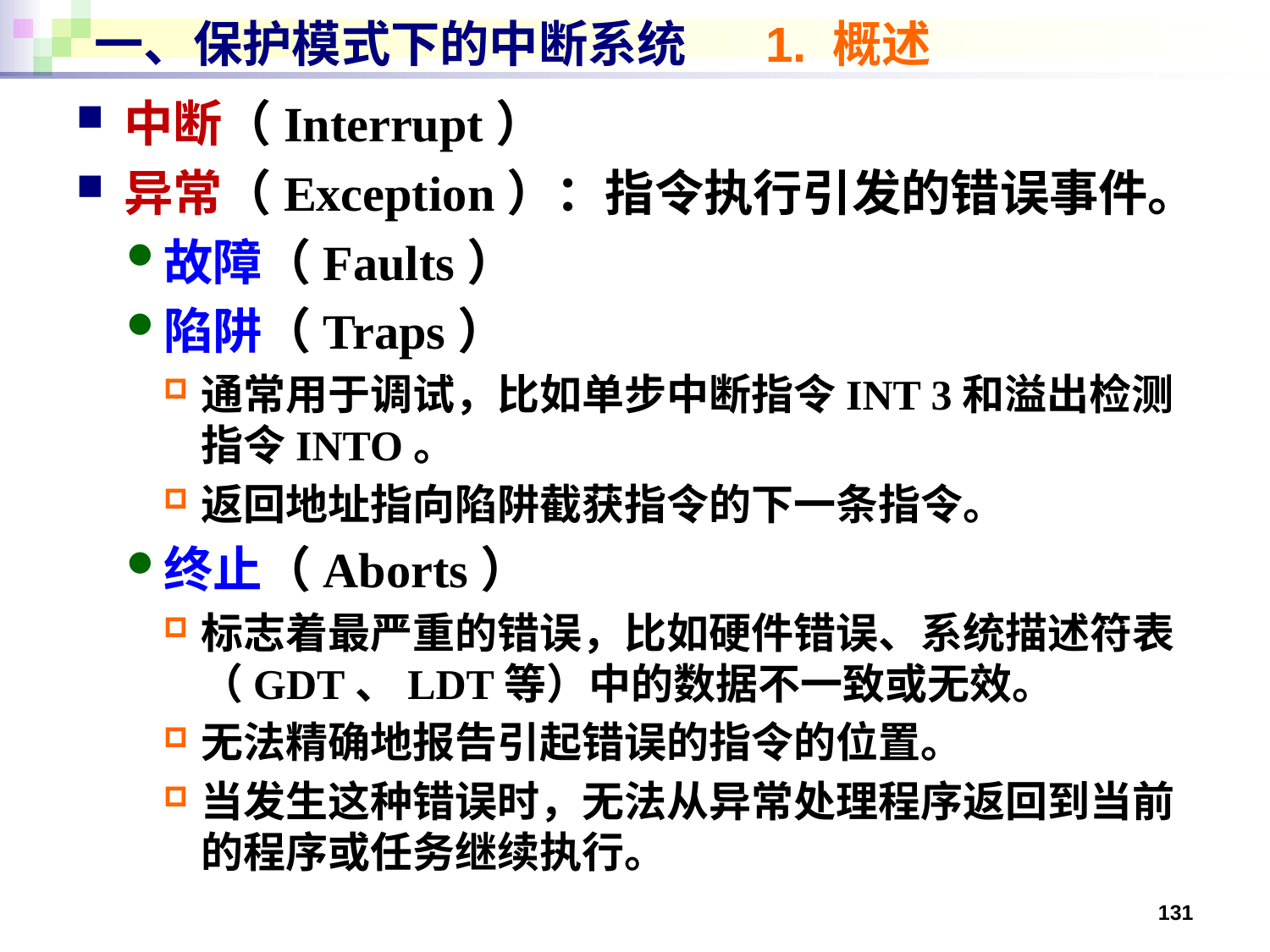

# 一、保护模式下的中断系统      1. 概述
中断（Interrupt）
异常（Exception）：指令执行引发的错误事件。
故障（Faults）
陷阱（Traps）
通常用于调试，比如单步中断指令INT 3和溢出检测指令INTO。
返回地址指向陷阱截获指令的下一条指令。
终止（Aborts）
标志着最严重的错误，比如硬件错误、系统描述符表（GDT、LDT等）中的数据不一致或无效。
无法精确地报告引起错误的指令的位置。
当发生这种错误时，无法从异常处理程序返回到当前的程序或任务继续执行。
131